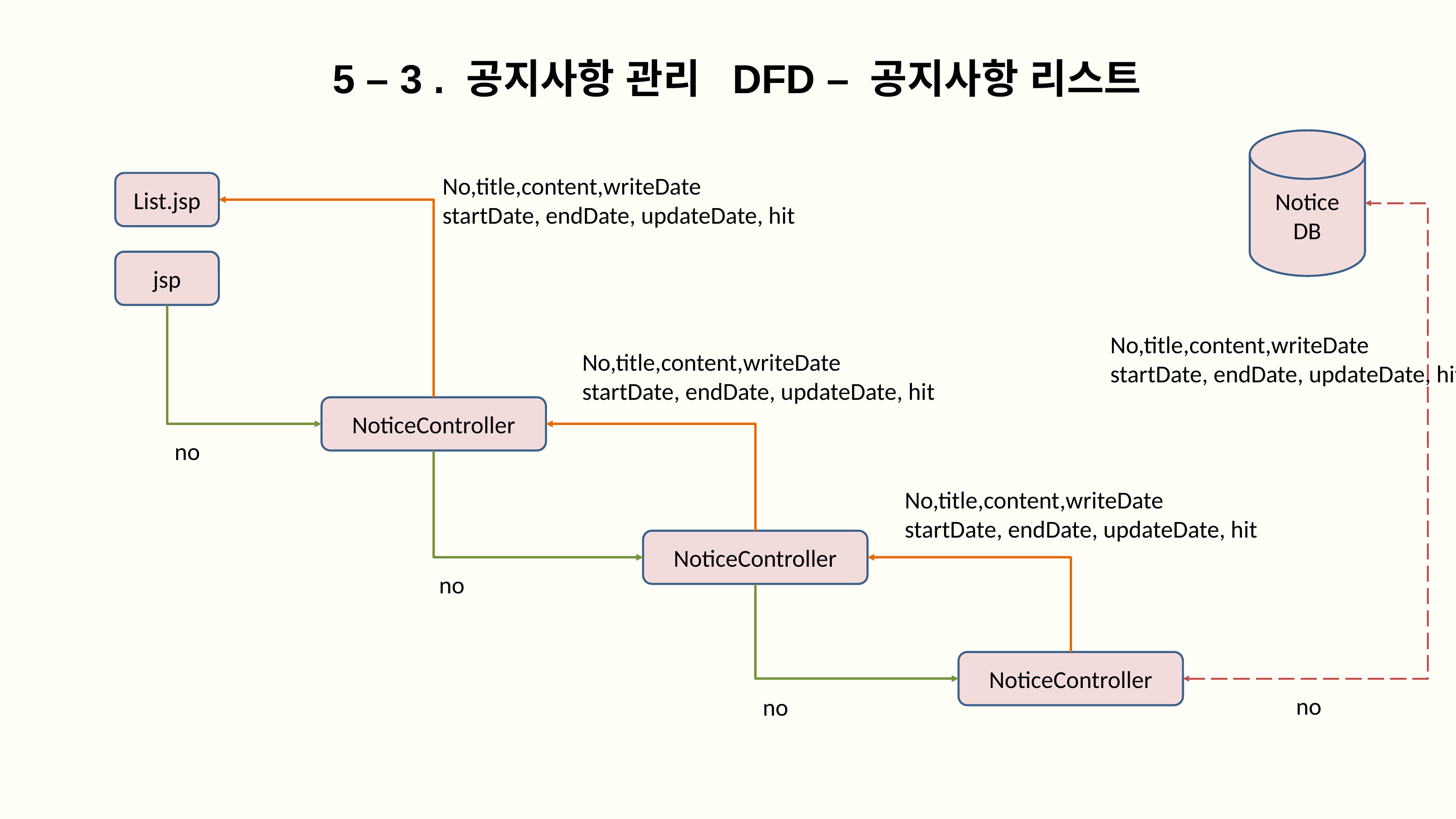

5 – 3 . 공지사항 관리  DFD – 공지사항 리스트
Notice
DB
No,title,content,writeDate
startDate, endDate, updateDate, hit
List.jsp
jsp
No,title,content,writeDate
startDate, endDate, updateDate, hit
No,title,content,writeDate
startDate, endDate, updateDate, hit
NoticeController
no
No,title,content,writeDate
startDate, endDate, updateDate, hit
NoticeController
no
NoticeController
no
no